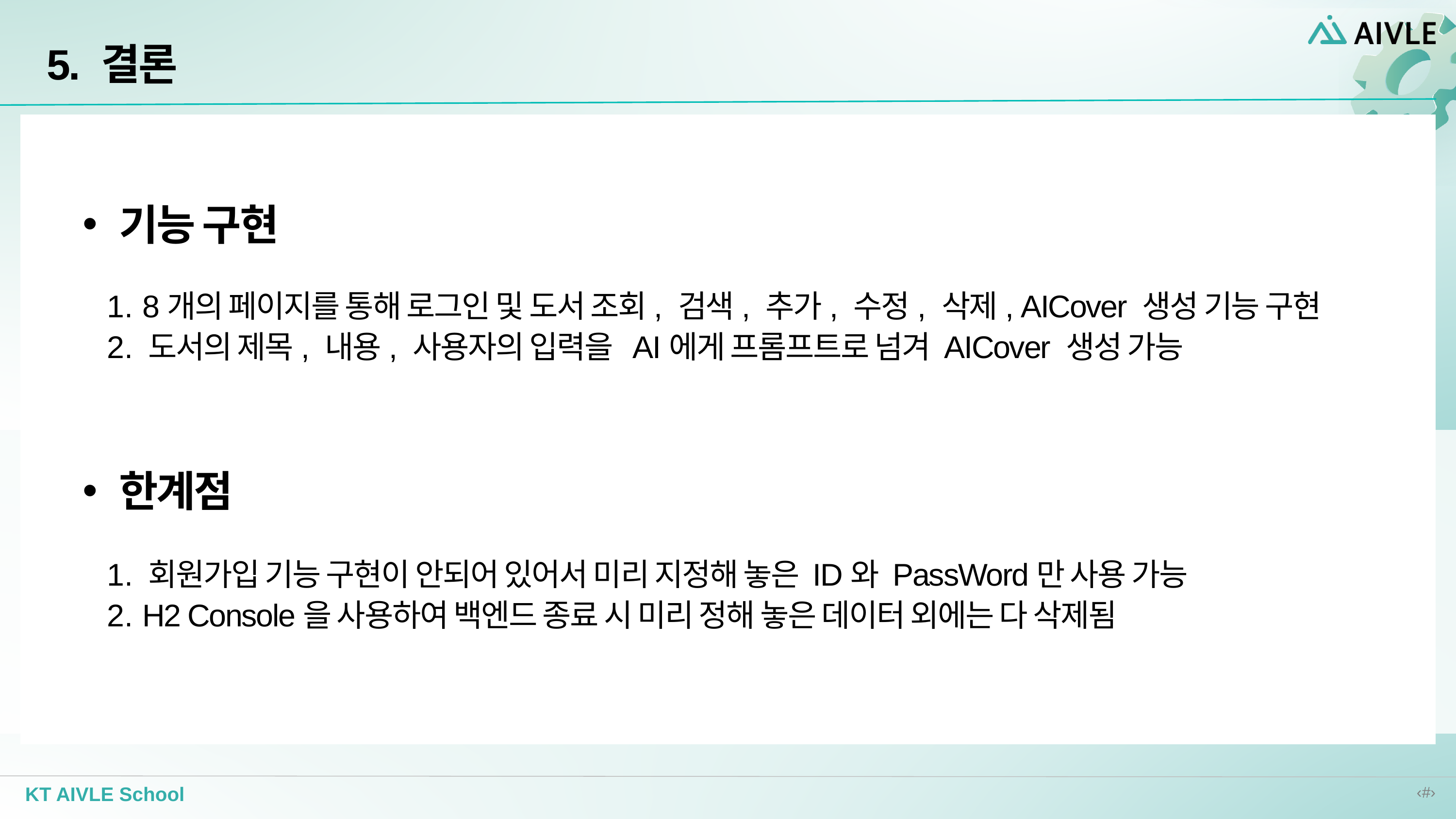

5. 결론

기능 구현
 8개의 페이지를 통해 로그인 및 도서 조회, 검색, 추가, 수정, 삭제, AICover 생성 기능 구현
 도서의 제목, 내용, 사용자의 입력을  AI에게 프롬프트로 넘겨 AICover 생성 가능

한계점
 회원가입 기능 구현이 안되어 있어서 미리 지정해 놓은 ID와 PassWord만 사용 가능
 H2 Console을 사용하여 백엔드 종료 시 미리 정해 놓은 데이터 외에는 다 삭제됨

KT AIVLE School

‹#›